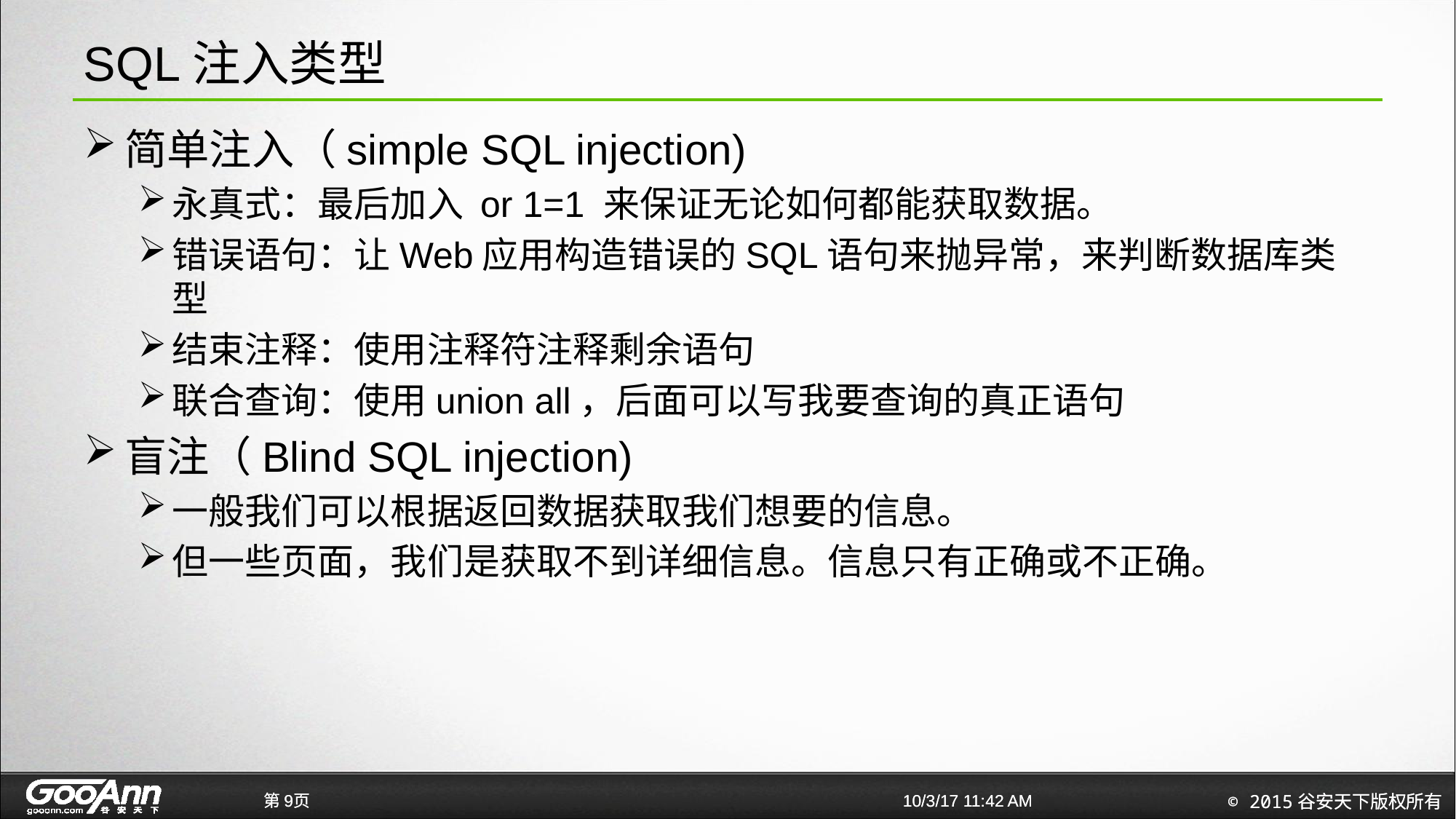

# SQL注入类型
简单注入（simple SQL injection)
永真式：最后加入 or 1=1 来保证无论如何都能获取数据。
错误语句：让Web应用构造错误的SQL语句来抛异常，来判断数据库类型
结束注释：使用注释符注释剩余语句
联合查询：使用union all，后面可以写我要查询的真正语句
盲注（Blind SQL injection)
一般我们可以根据返回数据获取我们想要的信息。
但一些页面，我们是获取不到详细信息。信息只有正确或不正确。